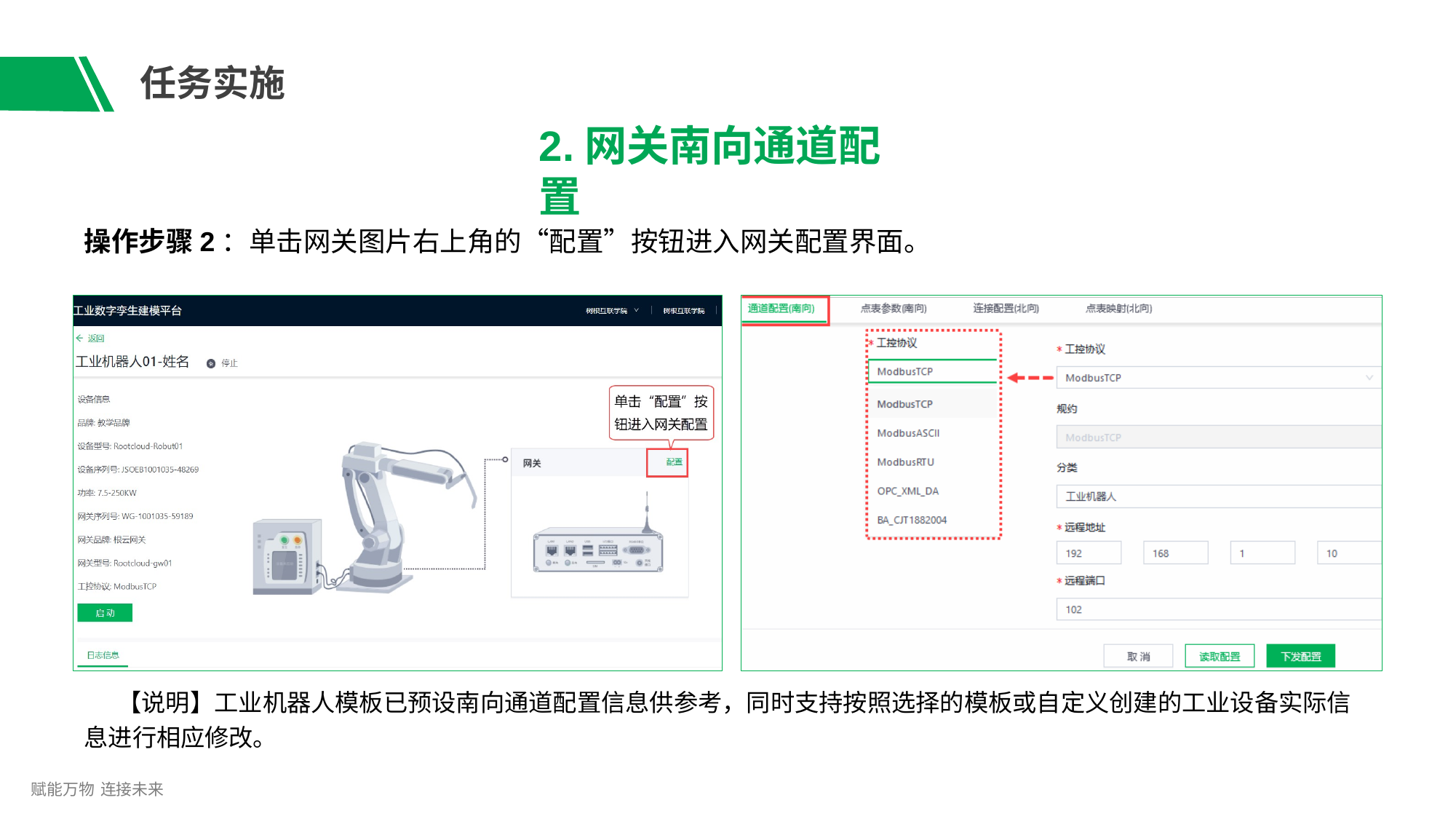

# 任务实施
2.网关南向通道配置
操作步骤2：单击网关图片右上角的“配置”按钮进入网关配置界面。

【说明】工业机器人模板已预设南向通道配置信息供参考，同时支持按照选择的模板或自定义创建的工业设备实际信
息进行相应修改。
赋能万物 连接未来